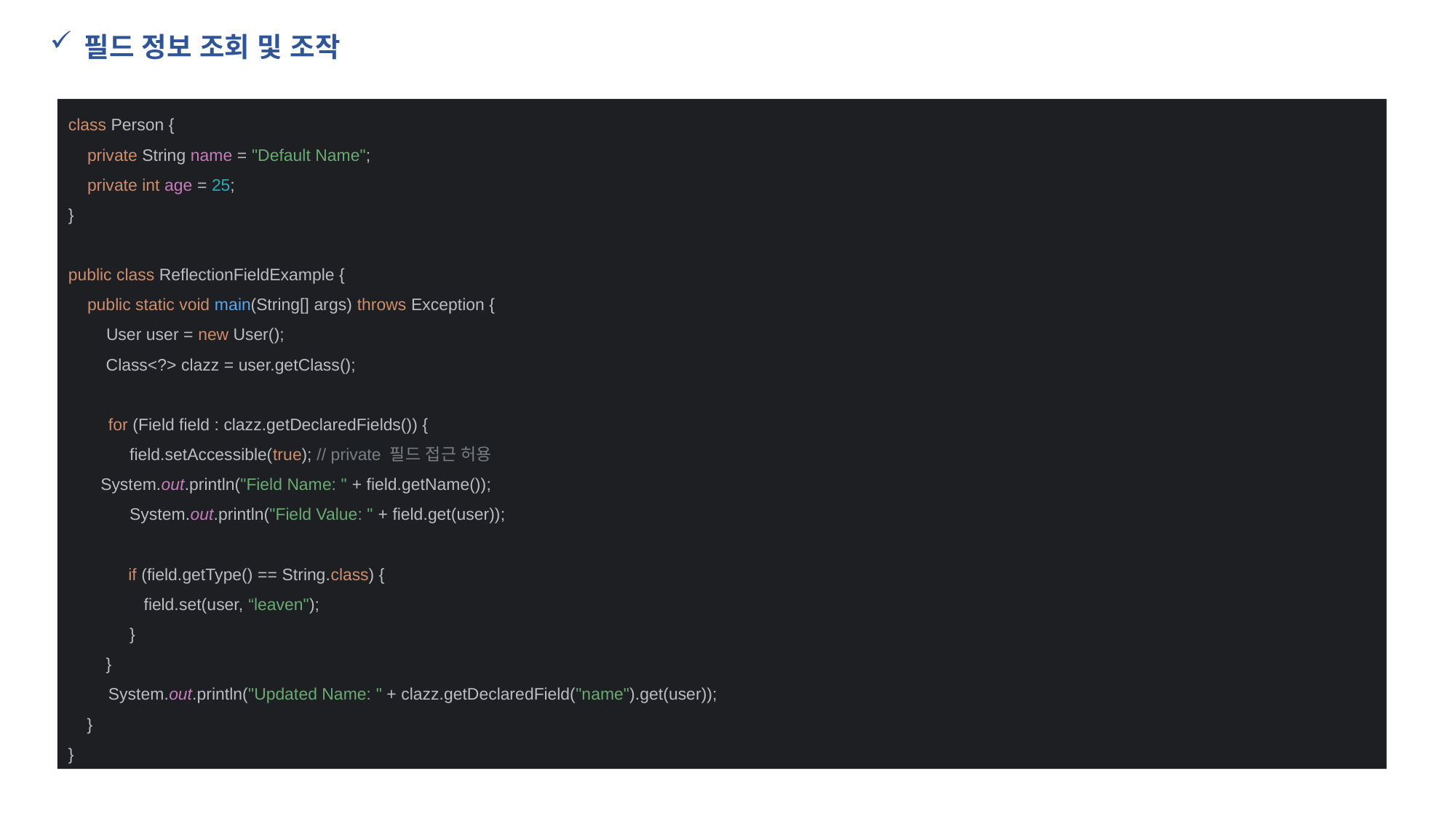

필드 정보 조회 및 조작
class Person {
    private String name = "Default Name";
    private int age = 25;
}
public class ReflectionFieldExample {
    public static void main(String[] args) throws Exception {
        User user = new User();
        Class<?> clazz = user.getClass();
    for (Field field : clazz.getDeclaredFields()) {
             field.setAccessible(true); // private 필드 접근 허용
      System.out.println("Field Name: " + field.getName());
             System.out.println("Field Value: " + field.get(user));
      if (field.getType() == String.class) {
                field.set(user, “leaven");
             }
        }
    System.out.println("Updated Name: " + clazz.getDeclaredField("name").get(user));
    }
}